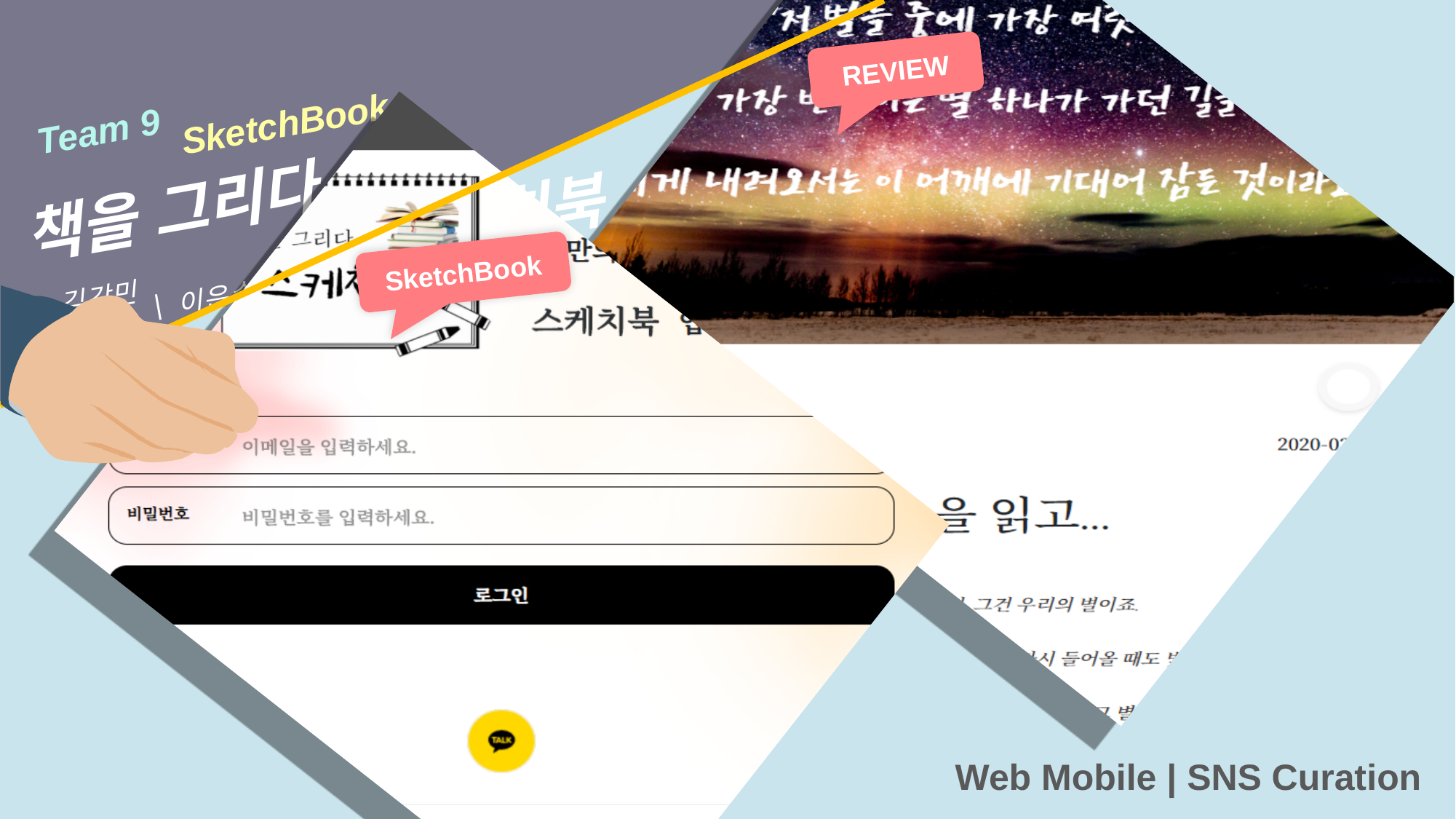

Team 9  SketchBook
책을 그리다, 스케치북
      김강민 | 이은수 | 이채은 | 전수환 | 하승진
REVIEW

SketchBook

Web Mobile | SNS Curation